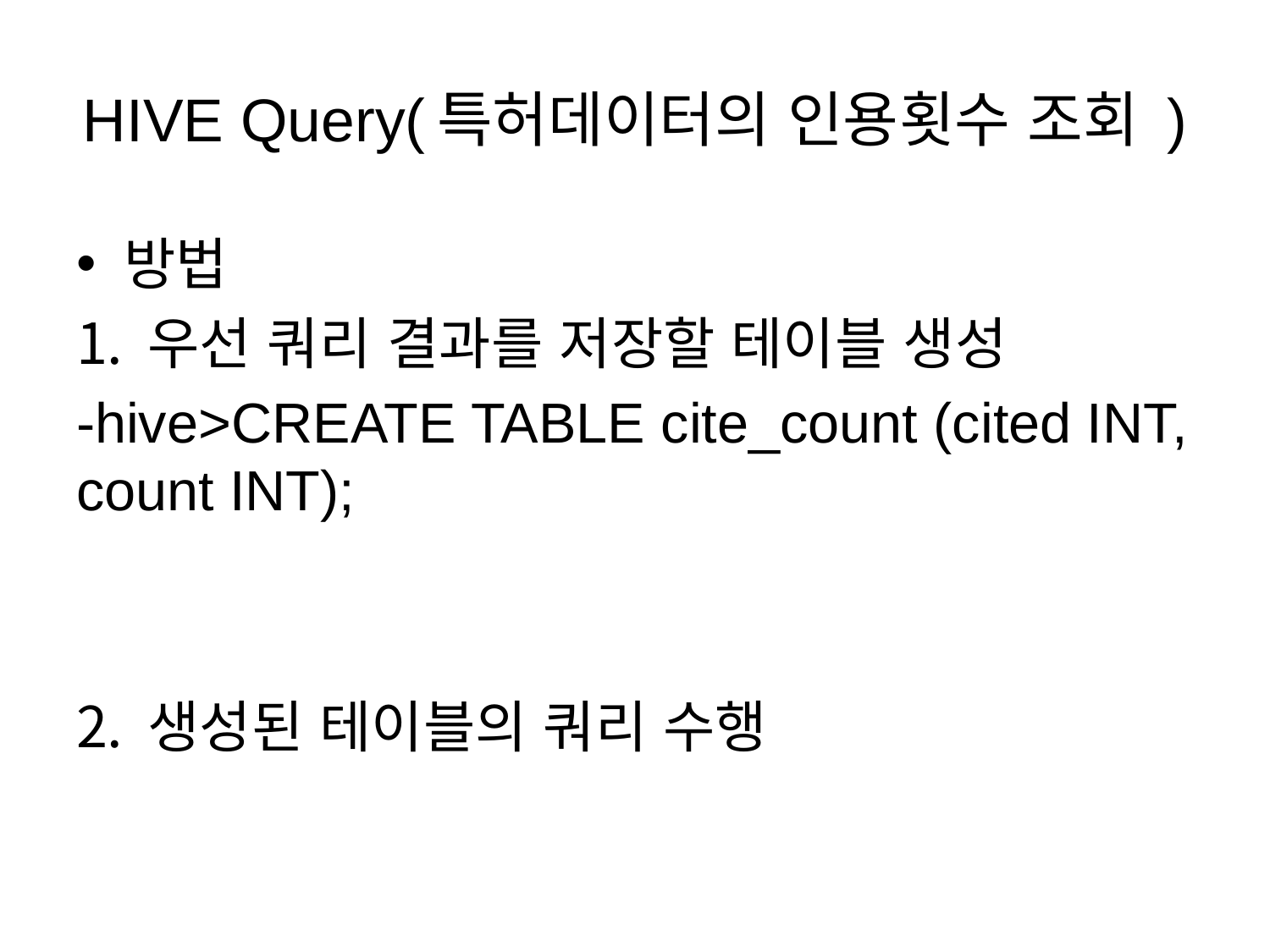

# HIVE Query(특허데이터의 인용횟수 조회 )
방법
우선 쿼리 결과를 저장할 테이블 생성
-hive>CREATE TABLE cite_count (cited INT, count INT);

생성된 테이블의 쿼리 수행